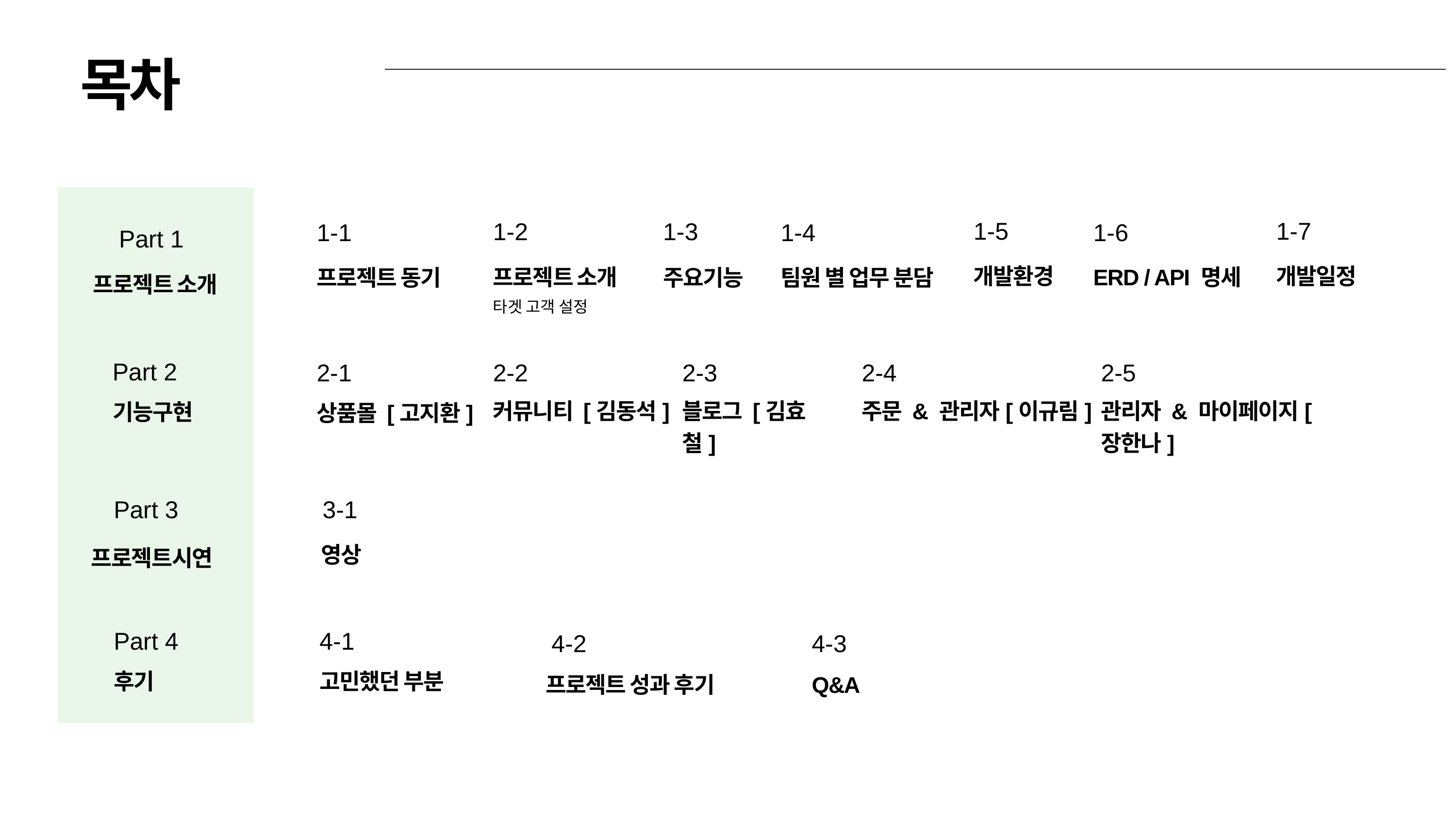

목차

1-5
1-7
1-2
1-3
1-1
1-4
1-6
ERD / API 명세
Part 1
개발환경
개발일정
프로젝트 소개
프로젝트 동기
주요기능
팀원 별 업무 분담
프로젝트 소개
타겟 고객 설정
Part 2
2-1
상품몰 [고지환]
2-2
커뮤니티 [김동석]
2-3
블로그 [김효철]
2-4
주문 & 관리자[이규림]
2-5
관리자 & 마이페이지[장한나]
기능구현
Part 3
3-1
영상
프로젝트시연
Part 4
4-1
4-2
4-3
후기
고민했던 부분
프로젝트 성과 후기
Q&A